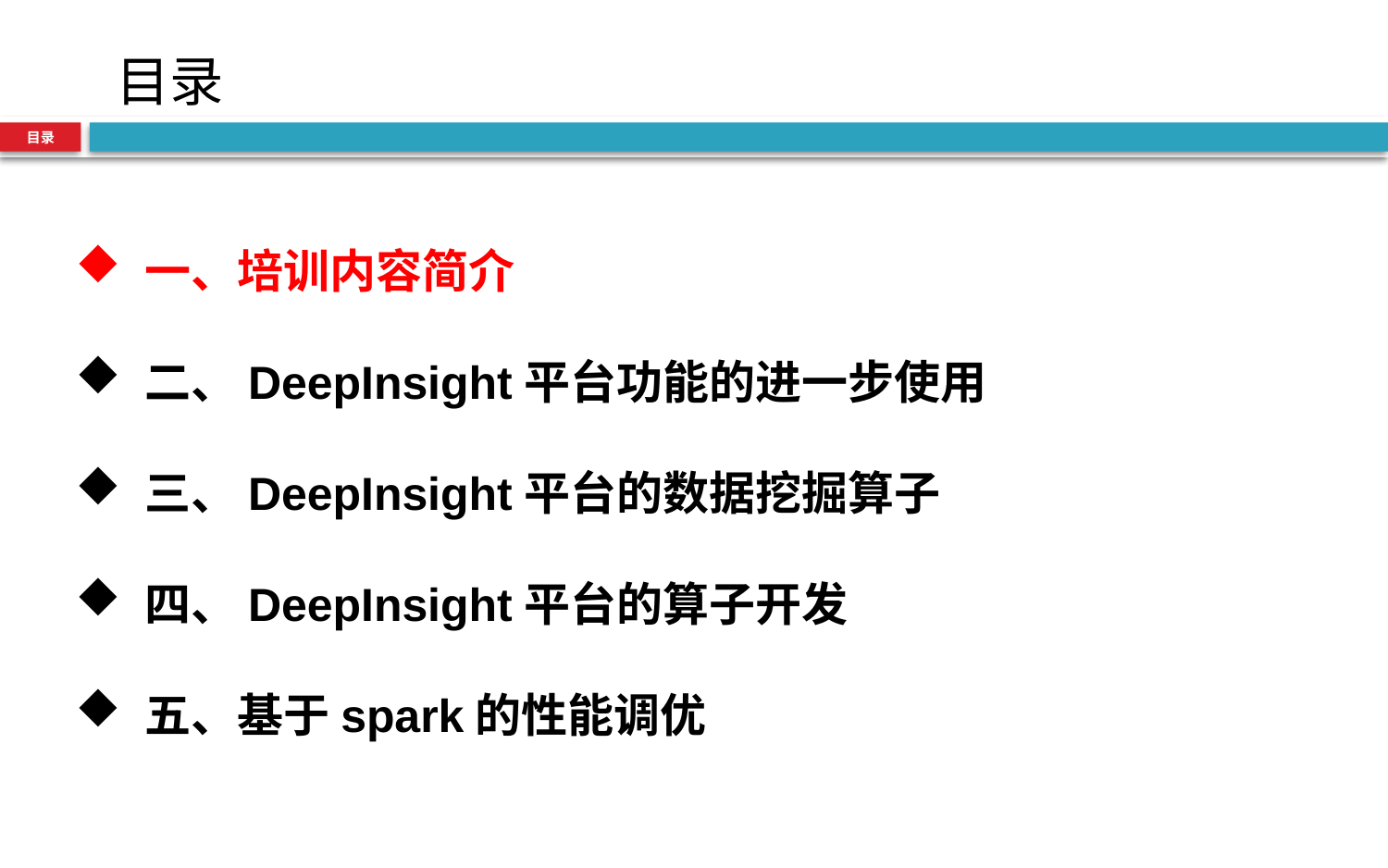

目录
目录
一、培训内容简介
二、DeepInsight平台功能的进一步使用
三、DeepInsight平台的数据挖掘算子
四、DeepInsight平台的算子开发
五、基于spark的性能调优